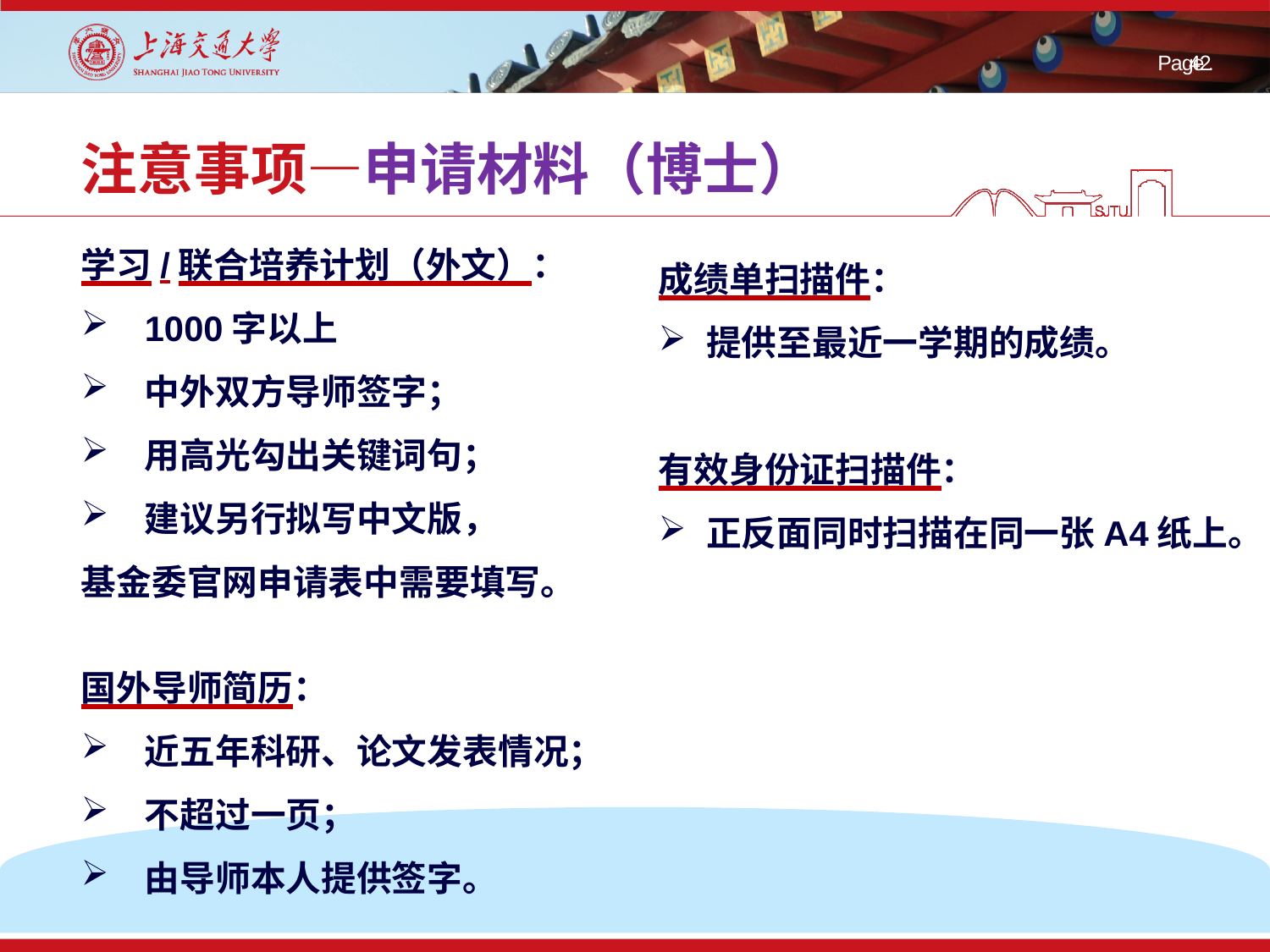

# 注意事项—申请材料（博士）
学习/联合培养计划（外文）：
1000字以上
中外双方导师签字；
用高光勾出关键词句；
建议另行拟写中文版，
基金委官网申请表中需要填写。
国外导师简历：
近五年科研、论文发表情况；
不超过一页；
由导师本人提供签字。
成绩单扫描件：
提供至最近一学期的成绩。

有效身份证扫描件：
正反面同时扫描在同一张A4纸上。